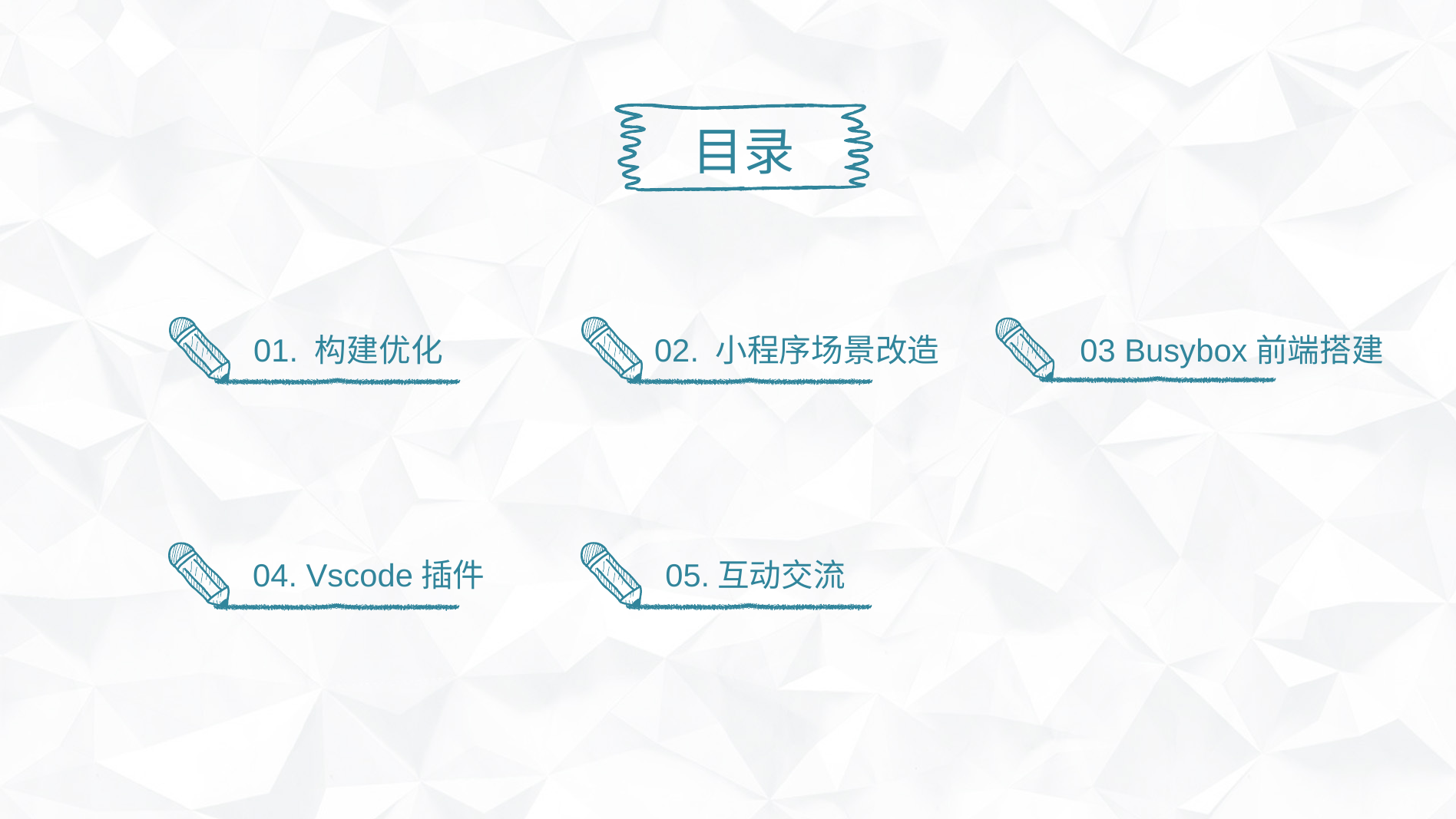

目录

02. 小程序场景改造
01. 构建优化

03 Busybox前端搭建

05.互动交流
04. Vscode插件